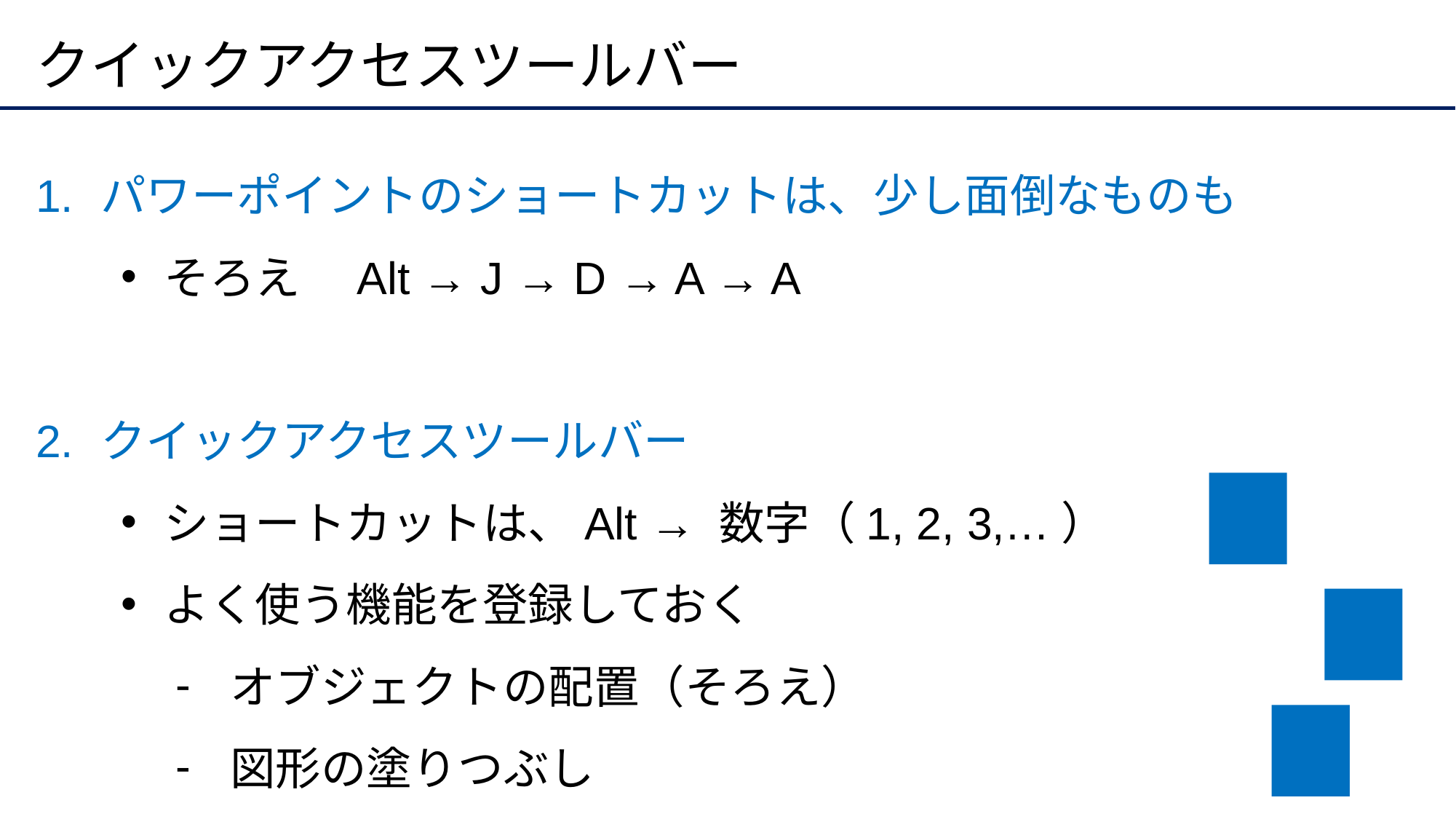

# クイックアクセスツールバー
パワーポイントのショートカットは、少し面倒なものも
そろえ　Alt → J → D → A → A

クイックアクセスツールバー
ショートカットは、Alt → 数字（1, 2, 3,…）
よく使う機能を登録しておく
オブジェクトの配置（そろえ）
図形の塗りつぶし